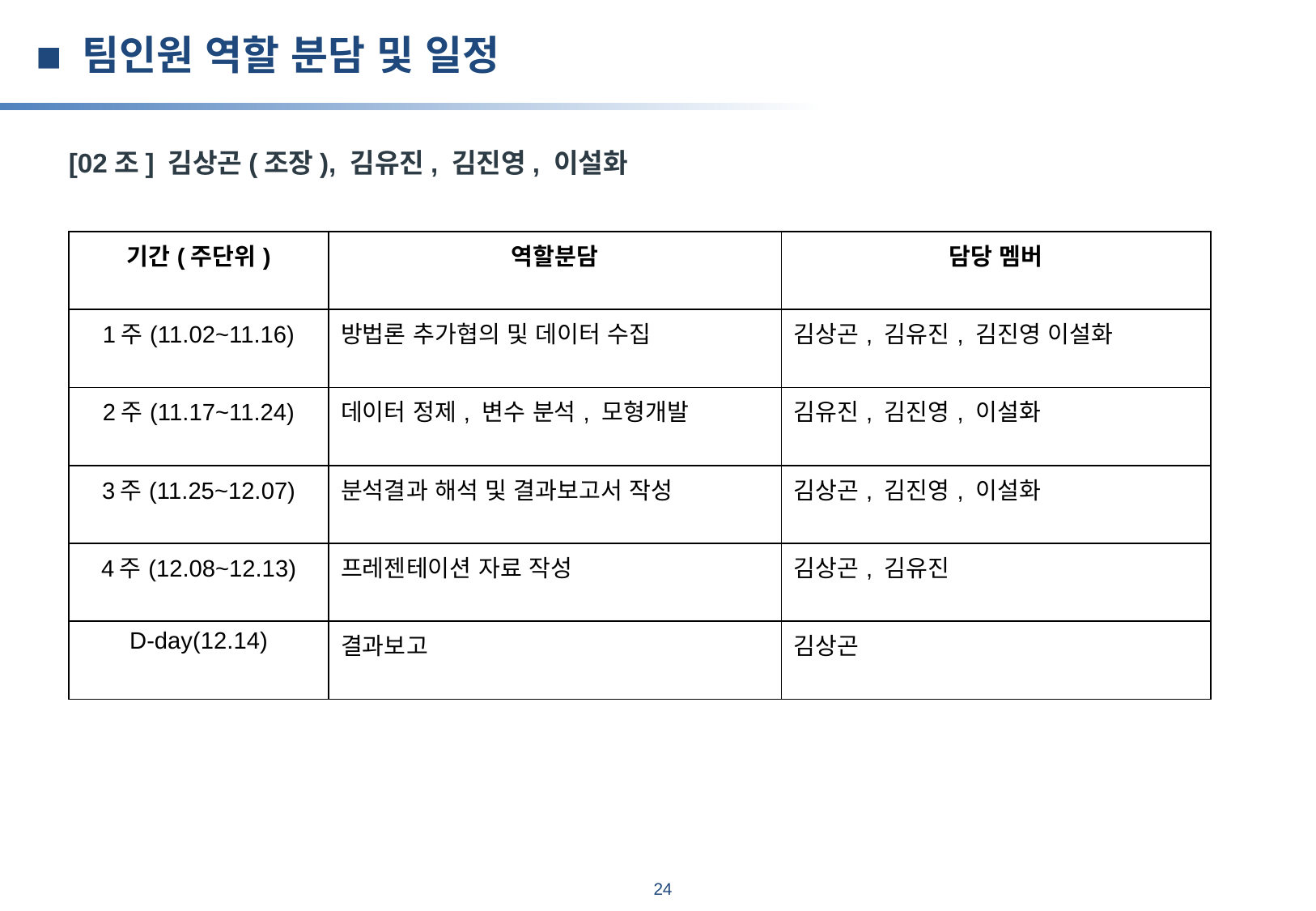

◼ 팀인원 역할 분담 및 일정
[02조] 김상곤(조장), 김유진, 김진영, 이설화
| 기간(주단위) | 역할분담 | 담당 멤버 |
| --- | --- | --- |
| 1주(11.02~11.16) | 방법론 추가협의 및 데이터 수집 | 김상곤, 김유진, 김진영 이설화 |
| 2주(11.17~11.24) | 데이터 정제, 변수 분석, 모형개발 | 김유진, 김진영, 이설화 |
| 3주(11.25~12.07) | 분석결과 해석 및 결과보고서 작성 | 김상곤, 김진영, 이설화 |
| 4주(12.08~12.13) | 프레젠테이션 자료 작성 | 김상곤, 김유진 |
| D-day(12.14) | 결과보고 | 김상곤 |